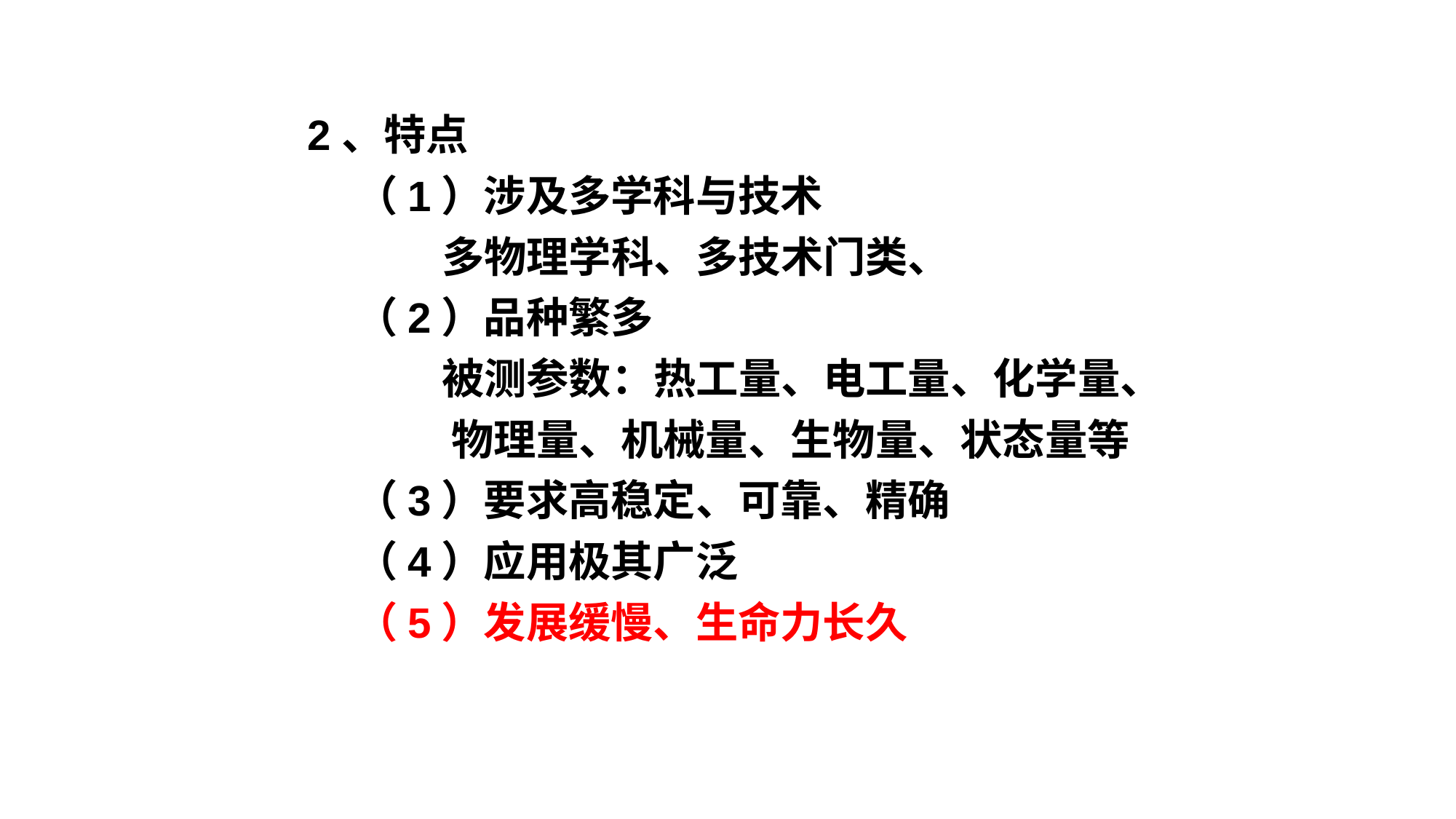

2、特点
          （1）涉及多学科与技术
                   多物理学科、多技术门类、
          （2）品种繁多
                   被测参数：热工量、电工量、化学量、
                    物理量、机械量、生物量、状态量等
          （3）要求高稳定、可靠、精确
          （4）应用极其广泛
          （5）发展缓慢、生命力长久